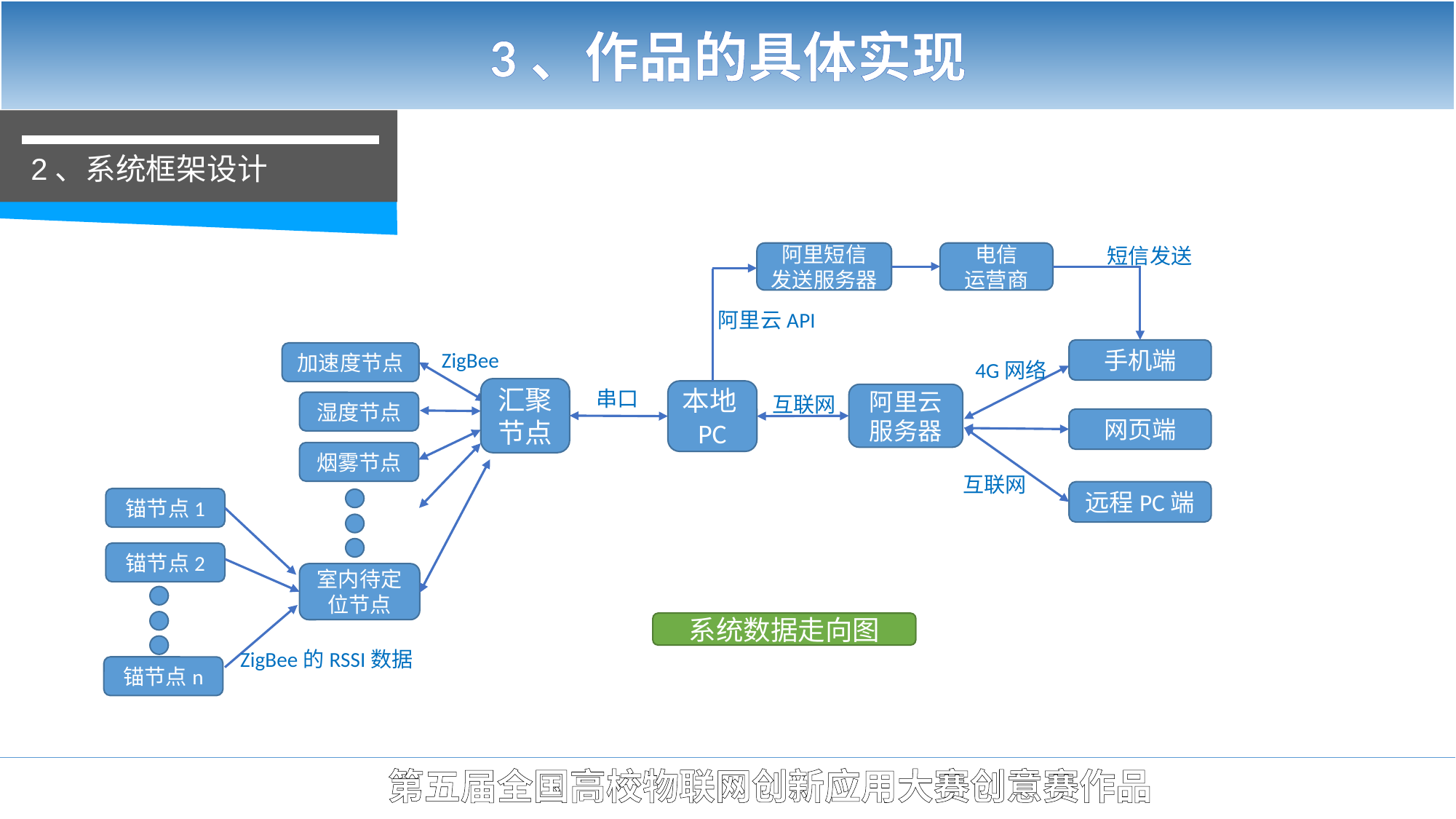

3、作品的具体实现

2、系统框架设计
短信发送
阿里短信
发送服务器
电信
运营商
阿里云API
手机端
ZigBee
加速度节点
4G网络
汇聚节点
串口
本地PC
阿里云服务器
互联网
湿度节点
网页端
烟雾节点
互联网
远程PC端
锚节点1

锚节点2
室内待定位节点

系统数据走向图

ZigBee的RSSI数据
锚节点n
第五届全国高校物联网创新应用大赛创意赛作品